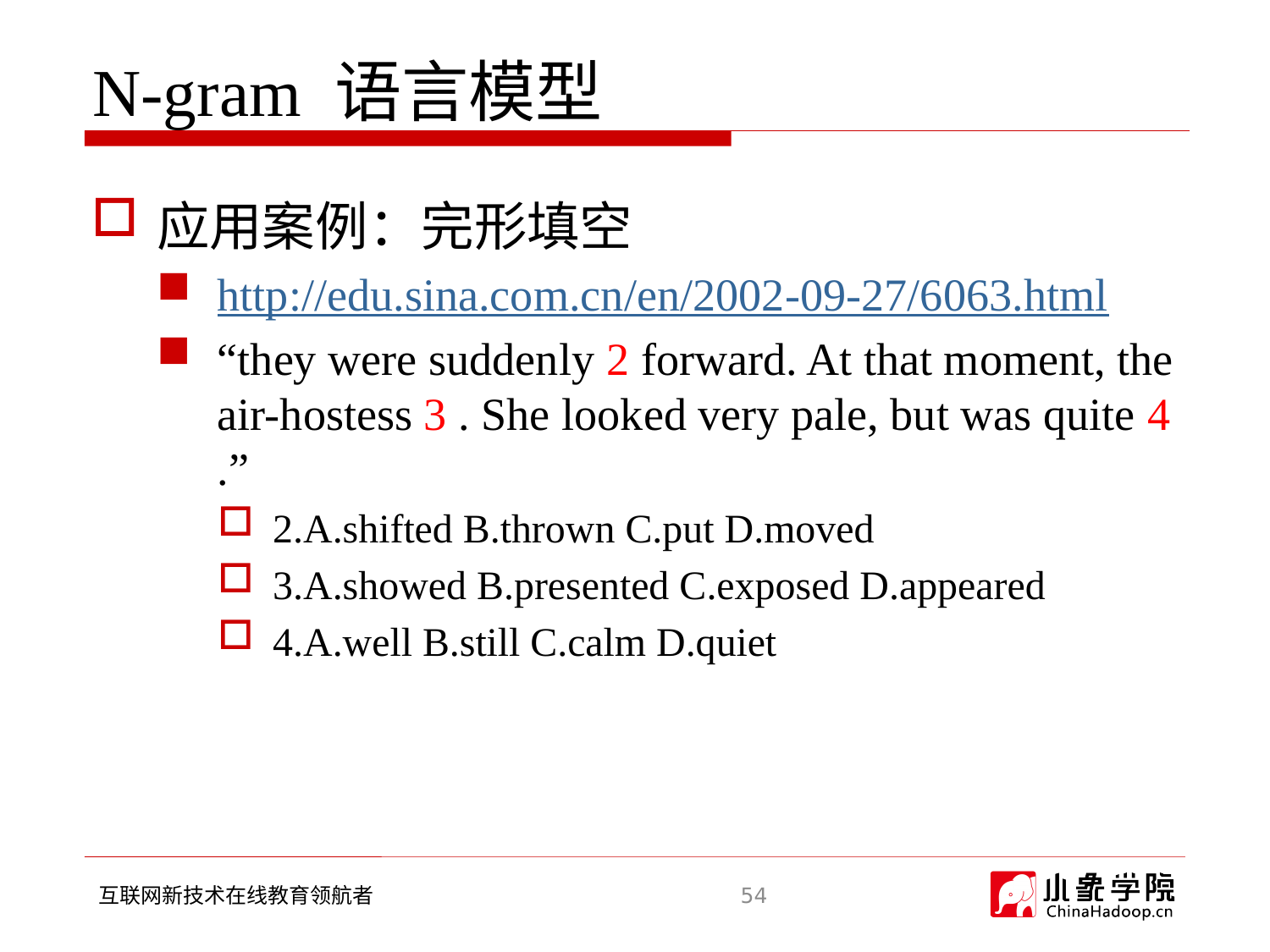

# N-gram 语言模型
应用案例：完形填空
http://edu.sina.com.cn/en/2002-09-27/6063.html
“they were suddenly 2 forward. At that moment, the air-hostess 3 . She looked very pale, but was quite 4 .”
2.A.shifted B.thrown C.put D.moved
3.A.showed B.presented C.exposed D.appeared
4.A.well B.still C.calm D.quiet

54